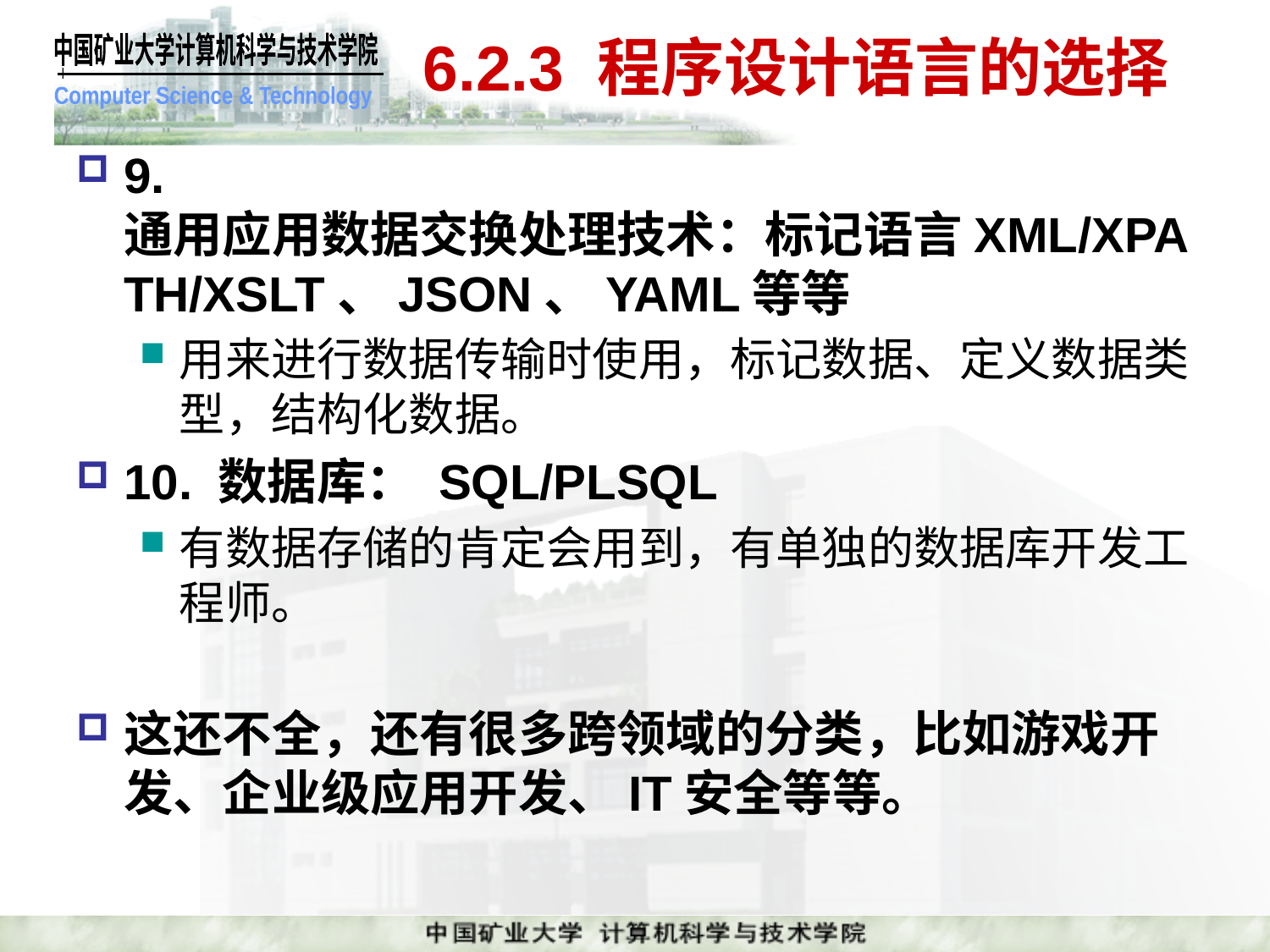

# 6.2.3 程序设计语言的选择
9. 通用应用数据交换处理技术：标记语言XML/XPATH/XSLT、JSON、YAML等等
用来进行数据传输时使用，标记数据、定义数据类型，结构化数据。
10. 数据库： SQL/PLSQL
有数据存储的肯定会用到，有单独的数据库开发工程师。

这还不全，还有很多跨领域的分类，比如游戏开发、企业级应用开发、IT安全等等。
30